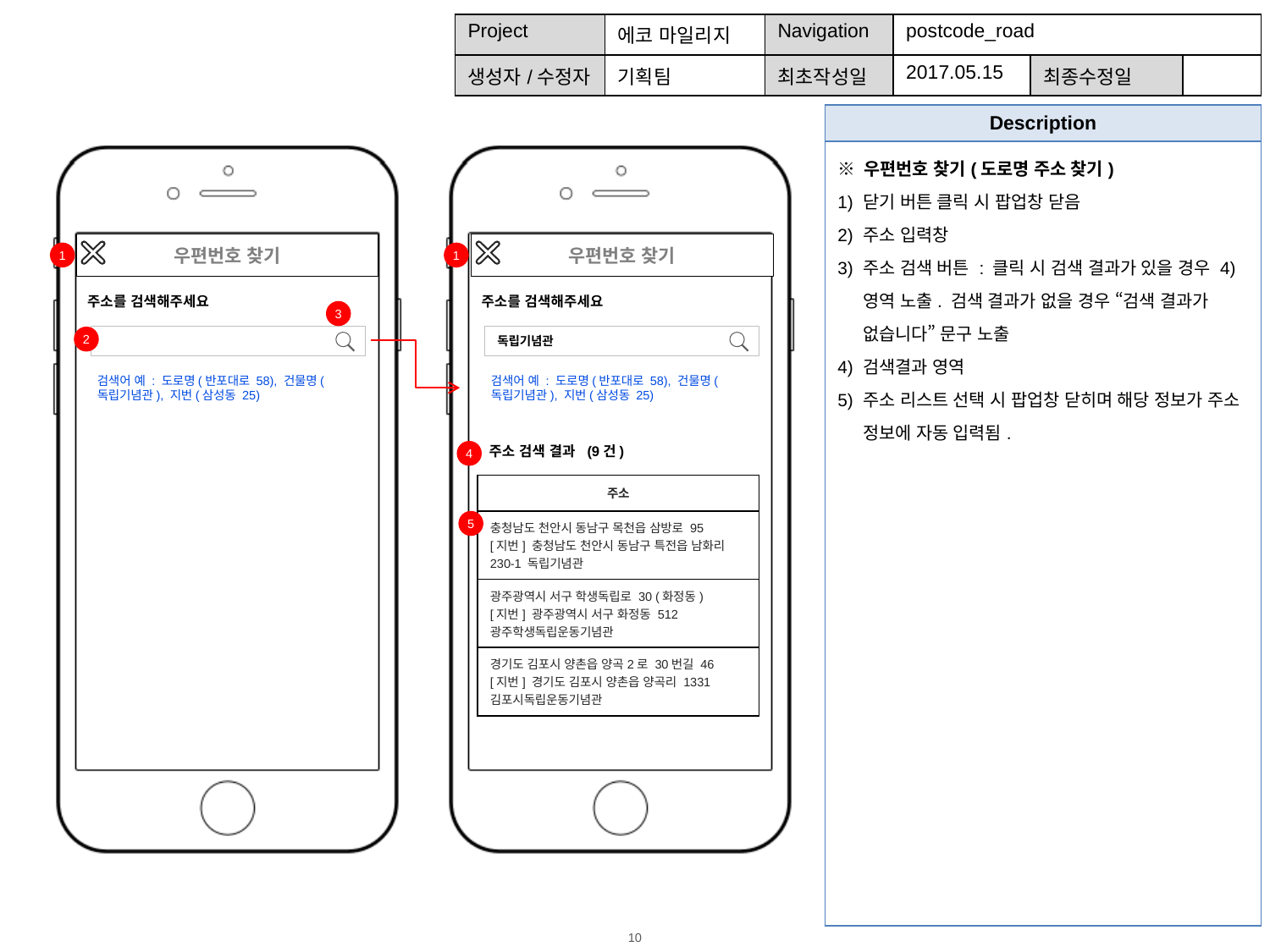

| Project | 에코 마일리지 | Navigation | postcode\_road |  |  |
| --- | --- | --- | --- | --- | --- |
| 생성자/수정자 | 기획팀 | 최초작성일 | 2017.05.15 | 최종수정일 |  |
| Description |
| --- |
| ※ 우편번호 찾기(도로명 주소 찾기) 닫기 버튼 클릭 시 팝업창 닫음 주소 입력창 주소 검색 버튼 : 클릭 시 검색 결과가 있을 경우 4) 영역 노출. 검색 결과가 없을 경우 “검색 결과가 없습니다” 문구 노출 검색결과 영역 주소 리스트 선택 시 팝업창 닫히며 해당 정보가 주소 정보에 자동 입력됨. |
우편번호 찾기
우편번호 찾기

1
1
주소를 검색해주세요
주소를 검색해주세요
3

2
독립기념관

검색어 예 : 도로명(반포대로 58), 건물명(독립기념관), 지번(삼성동 25)
검색어 예 : 도로명(반포대로 58), 건물명(독립기념관), 지번(삼성동 25)
주소 검색 결과  (9건)
4
| 주소 |
| --- |
| 충청남도 천안시 동남구 목천읍 삼방로 95 [지번] 충청남도 천안시 동남구 특전읍 남화리 230-1 독립기념관 |
| 광주광역시 서구 학생독립로 30 (화정동) [지번] 광주광역시 서구 화정동 512 광주학생독립운동기념관 |
| 경기도 김포시 양촌읍 양곡2로 30번길 46 [지번] 경기도 김포시 양촌읍 양곡리 1331 김포시독립운동기념관 |
5